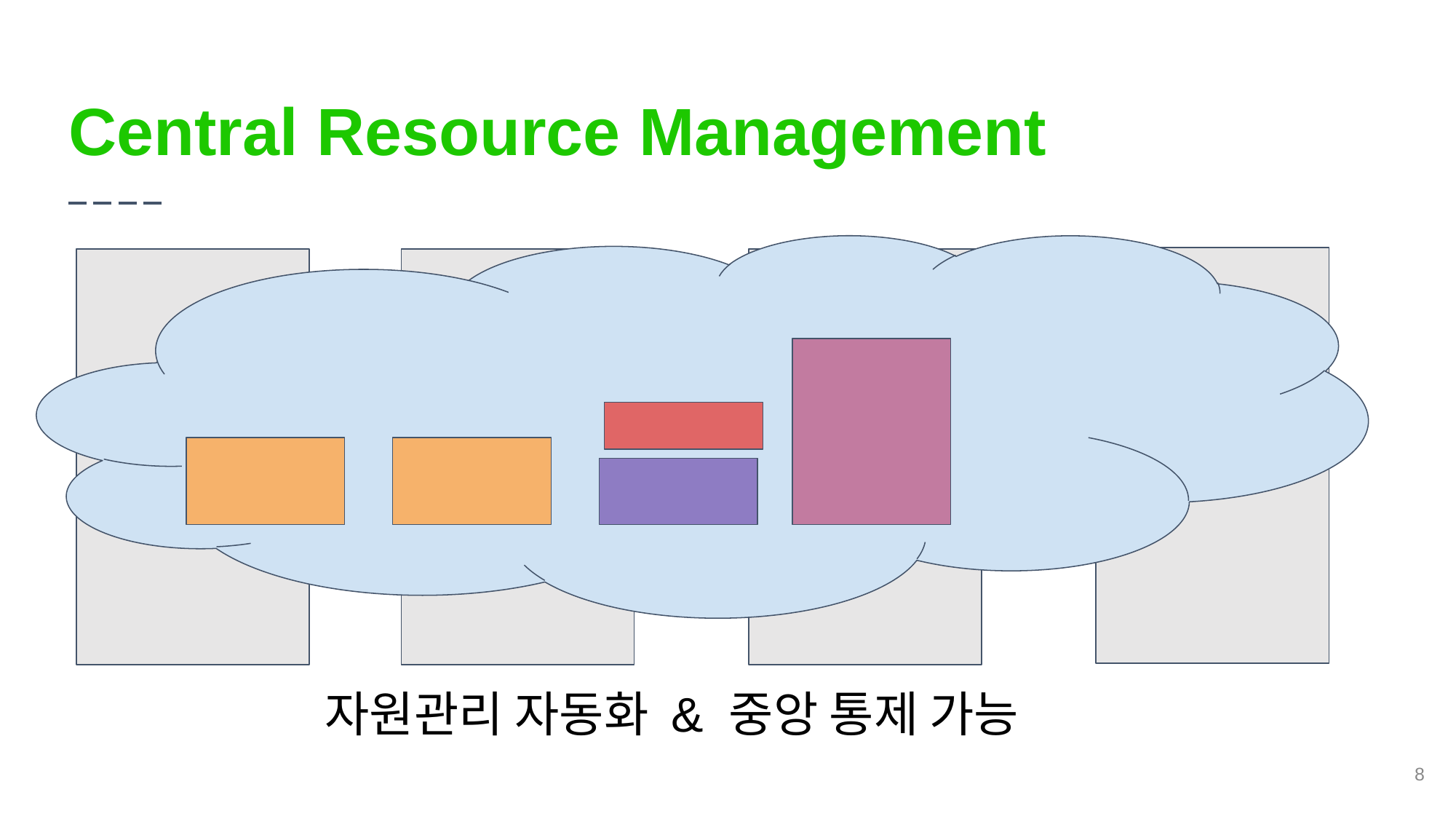

Central Resource Management

자원관리 자동화 & 중앙 통제 가능
D
A
B
C
?
8